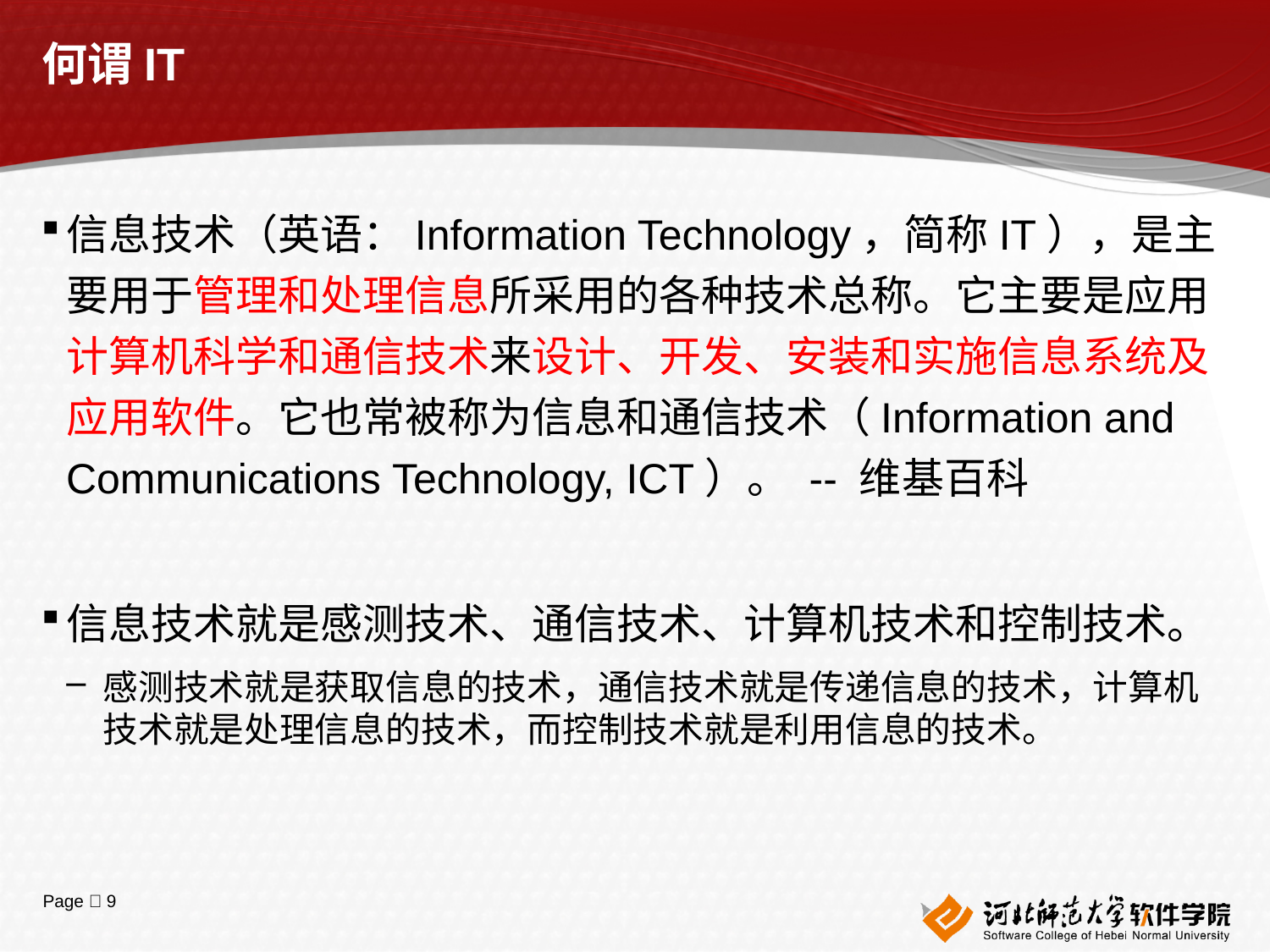

# 何谓IT
信息技术（英语：Information Technology，简称IT），是主要用于管理和处理信息所采用的各种技术总称。它主要是应用计算机科学和通信技术来设计、开发、安装和实施信息系统及应用软件。它也常被称为信息和通信技术（Information and Communications Technology, ICT）。 -- 维基百科

信息技术就是感测技术、通信技术、计算机技术和控制技术。
感测技术就是获取信息的技术，通信技术就是传递信息的技术，计算机技术就是处理信息的技术，而控制技术就是利用信息的技术。